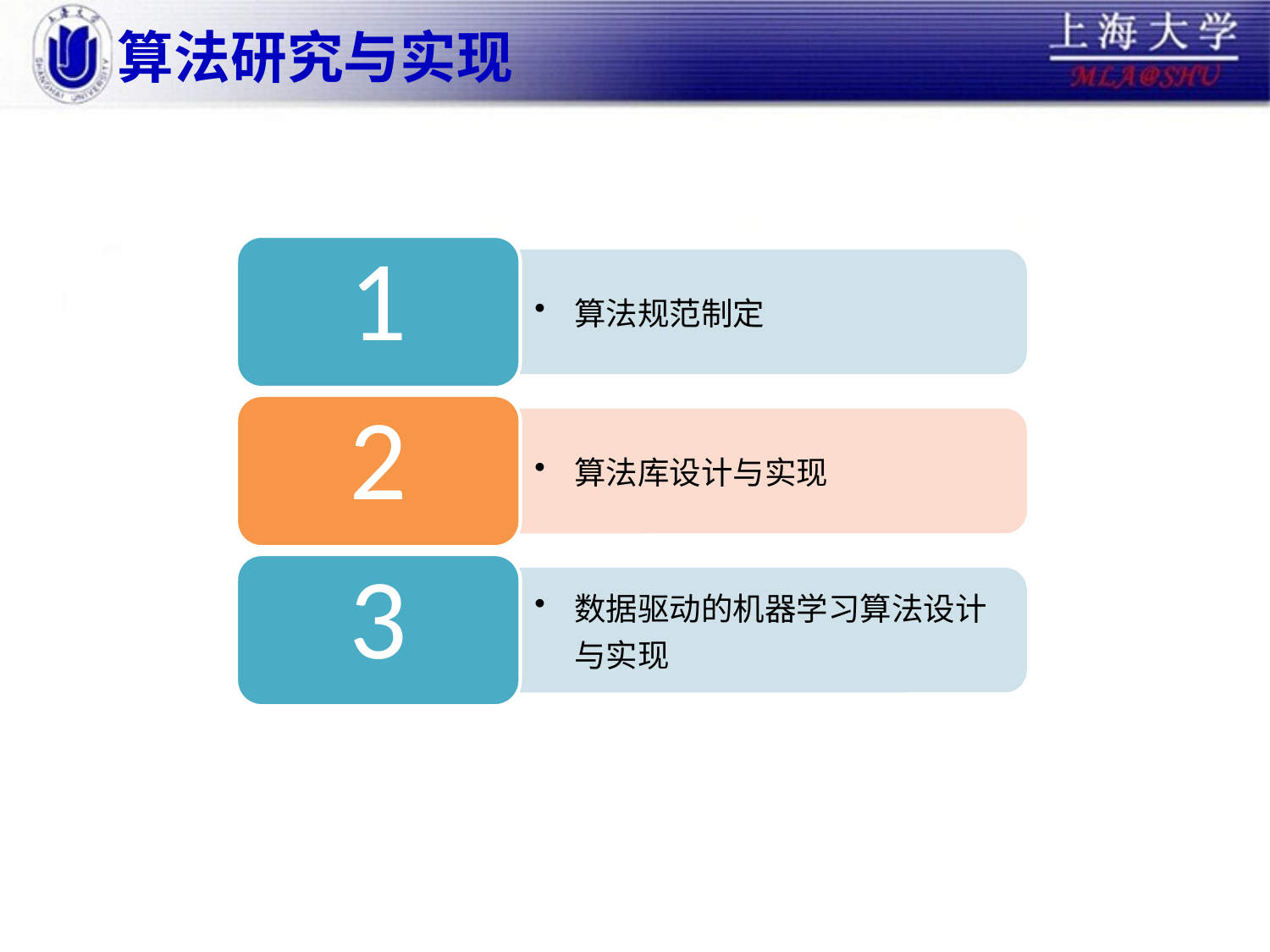

# 算法研究与实现
1
算法规范制定
2
算法库设计与实现
3
数据驱动的机器学习算法设计与实现